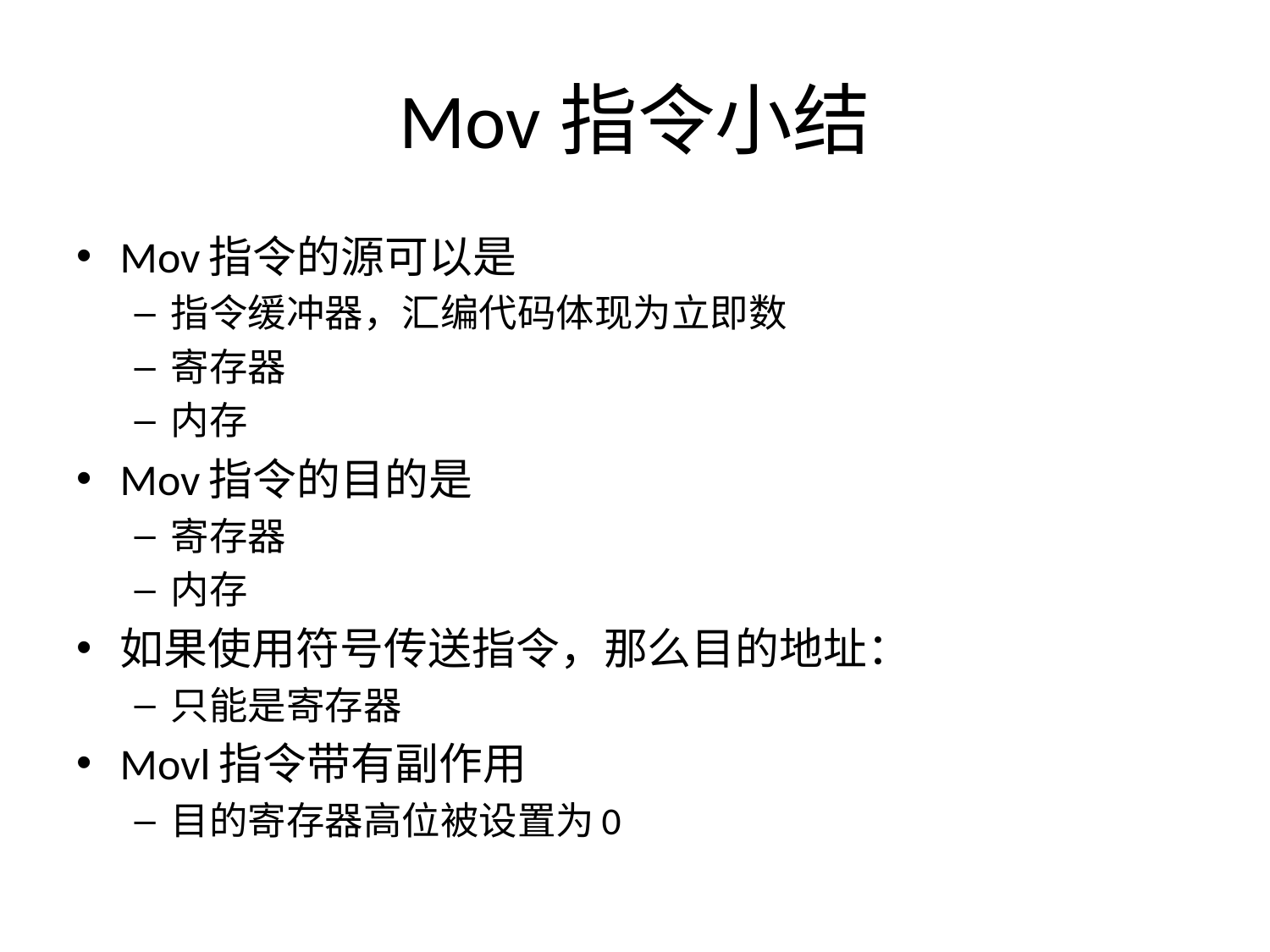

# Mov指令小结
Mov指令的源可以是
指令缓冲器，汇编代码体现为立即数
寄存器
内存
Mov指令的目的是
寄存器
内存
如果使用符号传送指令，那么目的地址：
只能是寄存器
Movl指令带有副作用
目的寄存器高位被设置为0